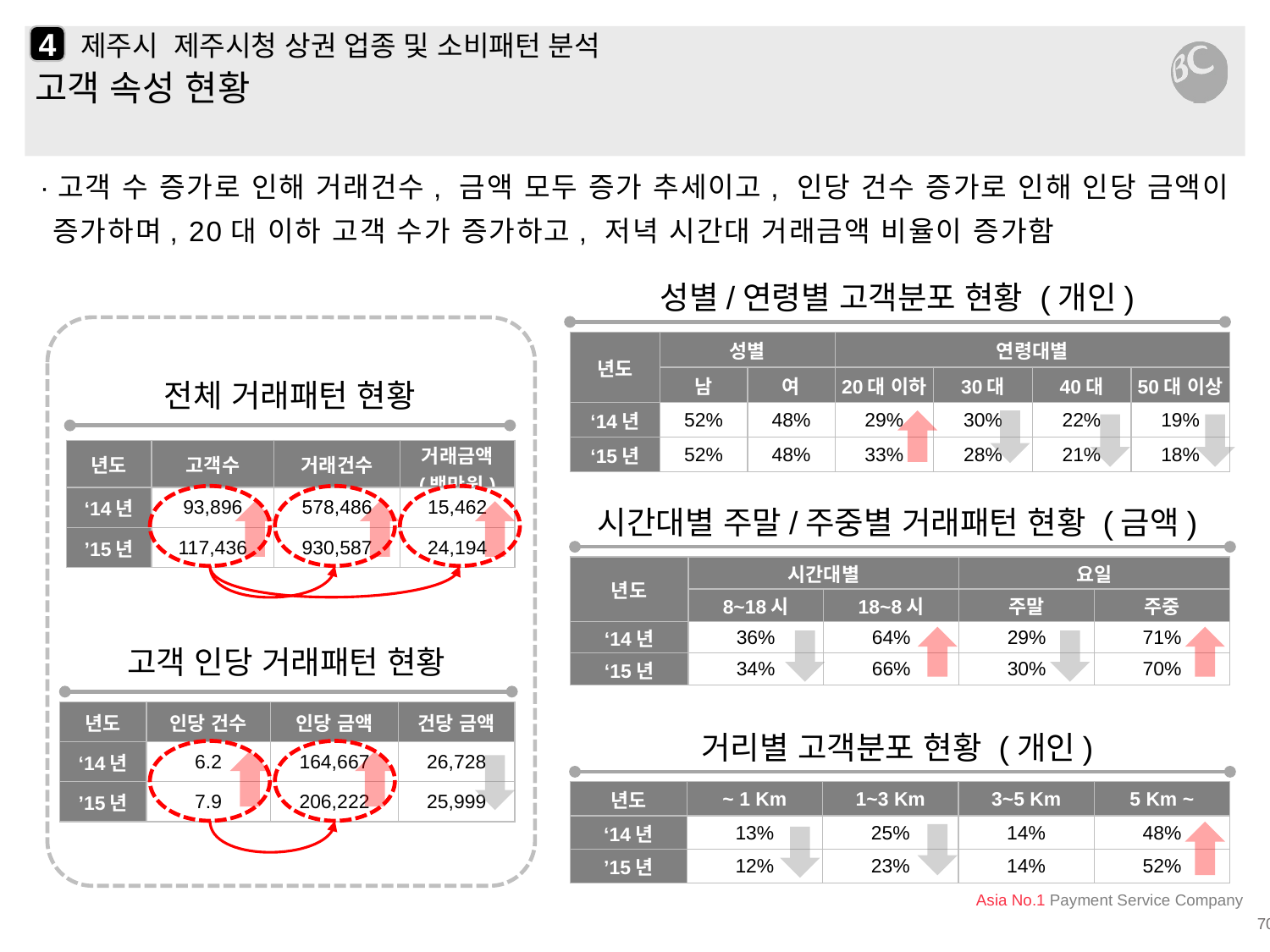

4
# 제주시  제주시청 상권 업종 및 소비패턴 분석
고객 속성 현황
·고객 수 증가로 인해 거래건수, 금액 모두 증가 추세이고, 인당 건수 증가로 인해 인당 금액이 증가하며, 20대 이하 고객 수가 증가하고, 저녁 시간대 거래금액 비율이 증가함
성별/연령별 고객분포 현황 (개인)

| 년도 | 성별 |  | 연령대별 |  |  |  |
| --- | --- | --- | --- | --- | --- | --- |
|  | 남 | 여 | 20대 이하 | 30대 | 40대 | 50대 이상 |
| ‘14년 | 52% | 48% | 29% | 30% | 22% | 19% |
| ‘15년 | 52% | 48% | 33% | 28% | 21% | 18% |
전체 거래패턴 현황

| 년도 | 고객수 | 거래건수 | 거래금액 (백만원) |
| --- | --- | --- | --- |
| ‘14년 | 93,896 | 578,486 | 15,462 |
| ’15년 | 117,436 | 930,587 | 24,194 |

시간대별 주말/주중별 거래패턴 현황 (금액)
| 년도 | 시간대별 |  | 요일 |  |
| --- | --- | --- | --- | --- |
|  | 8~18시 | 18~8시 | 주말 | 주중 |
| ‘14년 | 36% | 64% | 29% | 71% |
| ‘15년 | 34% | 66% | 30% | 70% |

고객 인당 거래패턴 현황
| 년도 | 인당 건수 | 인당 금액 | 건당 금액 |
| --- | --- | --- | --- |
| ‘14년 | 6.2 | 164,667 | 26,728 |
| ’15년 | 7.9 | 206,222 | 25,999 |
거리별 고객분포 현황 (개인)

| 년도 | ~ 1 Km | 1~3 Km | 3~5 Km | 5 Km ~ |
| --- | --- | --- | --- | --- |
| ‘14년 | 13% | 25% | 14% | 48% |
| ’15년 | 12% | 23% | 14% | 52% |